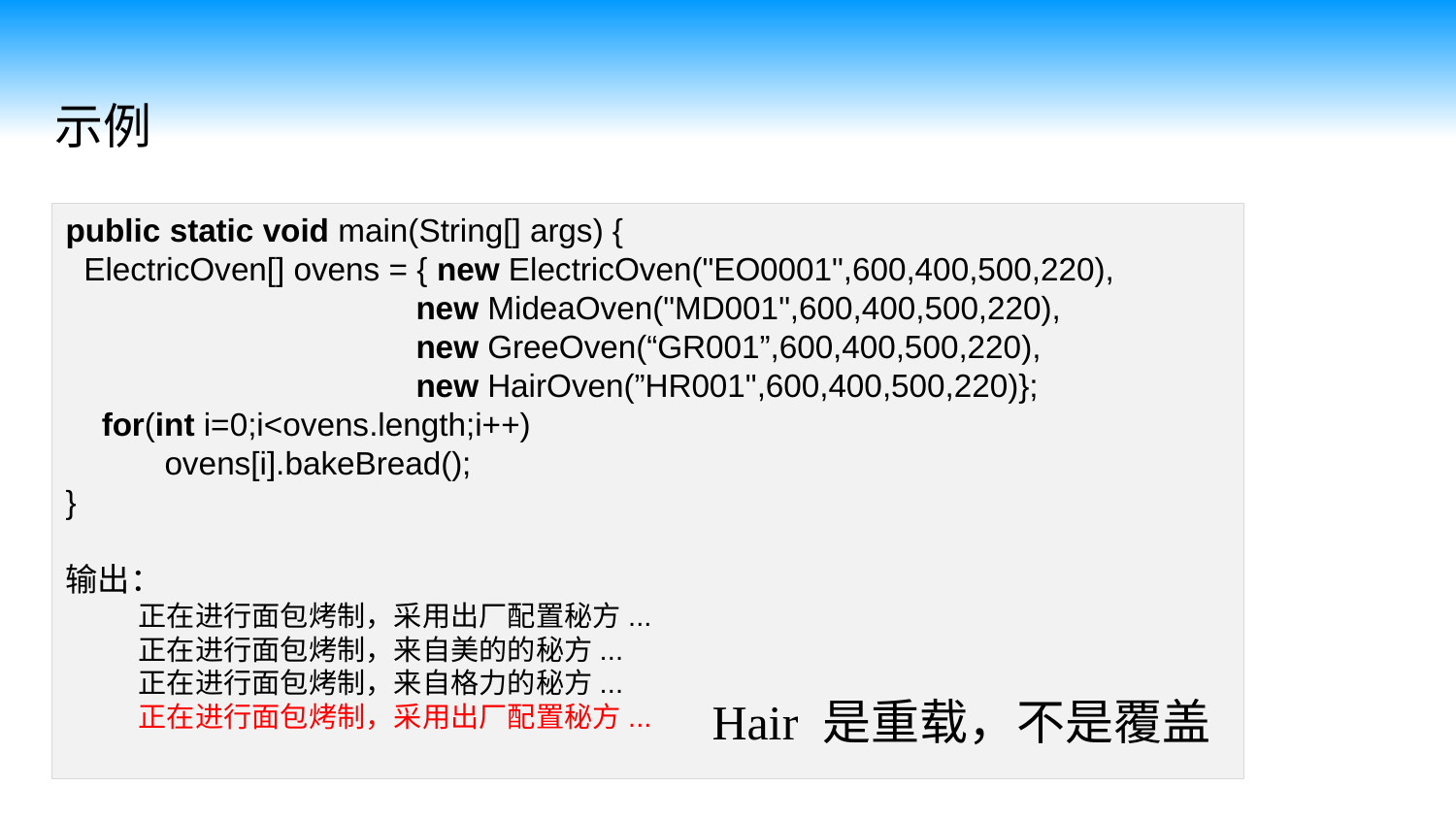

示例
public static void main(String[] args) {
  ElectricOven[] ovens = { new ElectricOven("EO0001",600,400,500,220),
                                       new MideaOven("MD001",600,400,500,220),
                                       new GreeOven(“GR001”,600,400,500,220),
                                       new HairOven(”HR001",600,400,500,220)};
    for(int i=0;i<ovens.length;i++)
           ovens[i].bakeBread();
}

输出：
正在进行面包烤制，采用出厂配置秘方...
正在进行面包烤制，来自美的的秘方...
正在进行面包烤制，来自格力的秘方...
正在进行面包烤制，采用出厂配置秘方...

Hair 是重载，不是覆盖